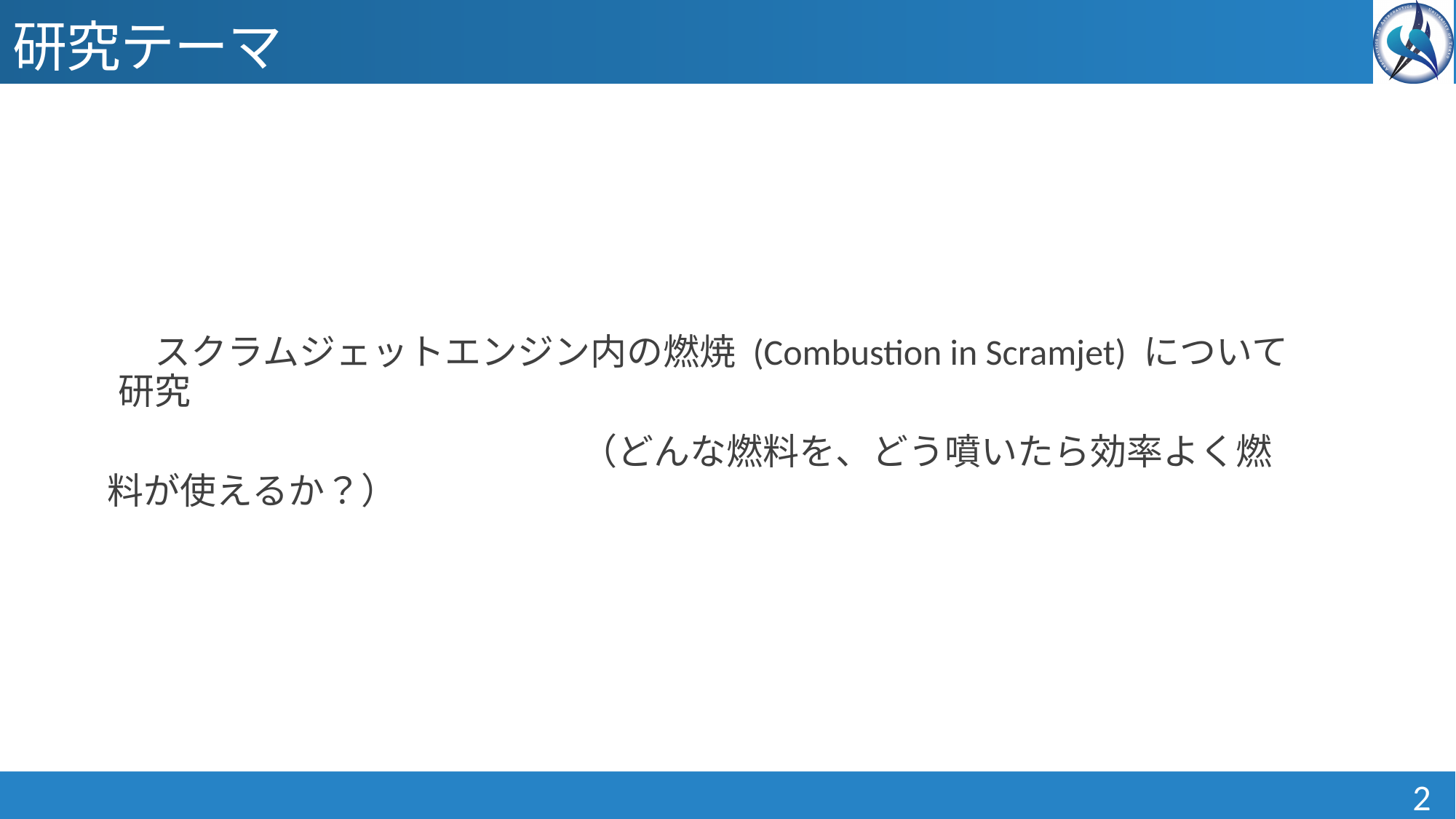

# 研究テーマ
　スクラムジェットエンジン内の燃焼 (Combustion in Scramjet) について研究
　　　　　　　　　　　　　（どんな燃料を、どう噴いたら効率よく燃料が使えるか？）
2